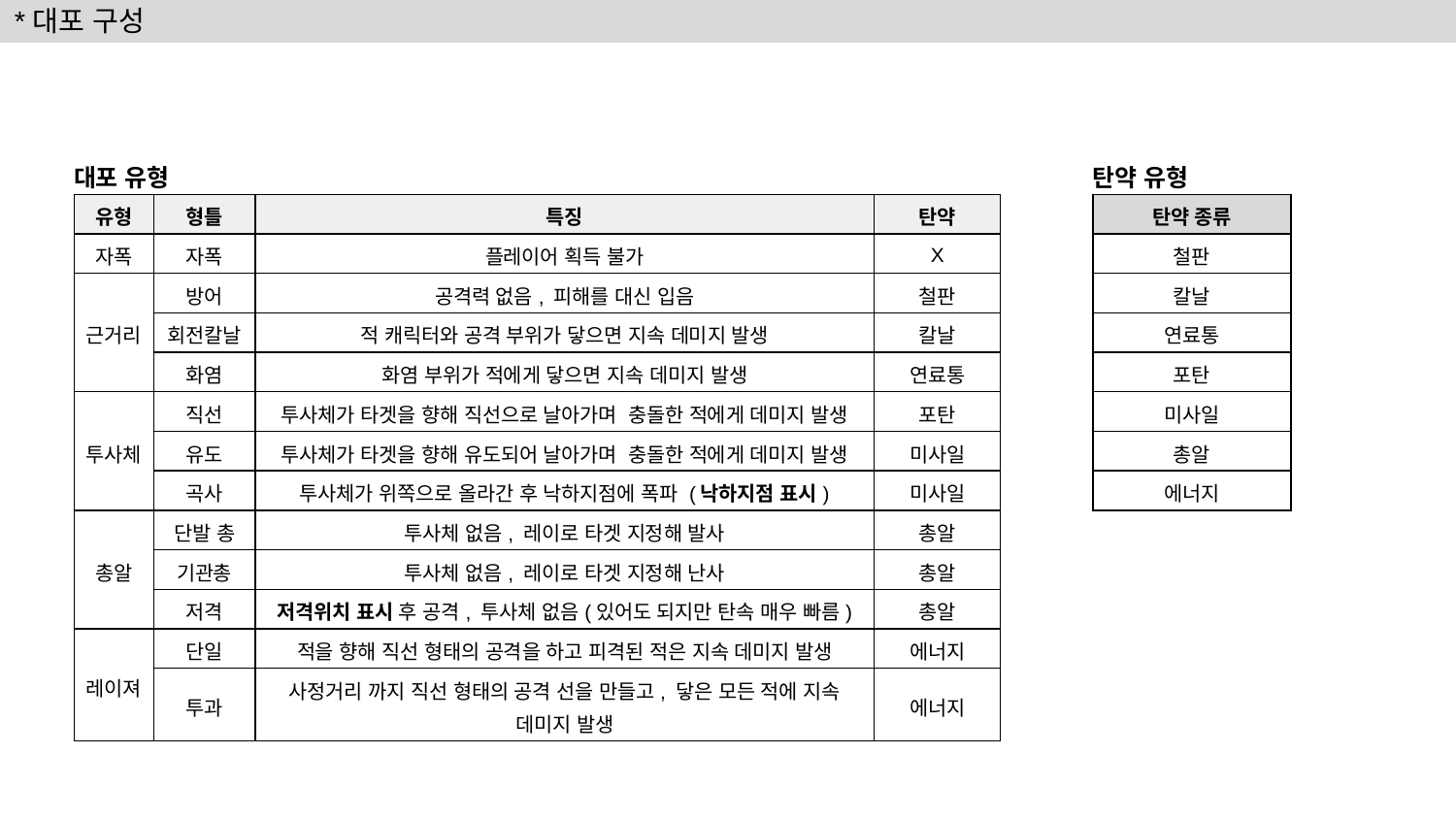

# *대포 구성
대포 유형
탄약 유형
| 유형 | 형틀 | 특징 | 탄약 |
| --- | --- | --- | --- |
| 자폭 | 자폭 | 플레이어 획득 불가 | X |
| 근거리 | 방어 | 공격력 없음, 피해를 대신 입음 | 철판 |
|  | 회전칼날 | 적 캐릭터와 공격 부위가 닿으면 지속 데미지 발생 | 칼날 |
|  | 화염 | 화염 부위가 적에게 닿으면 지속 데미지 발생 | 연료통 |
| 투사체 | 직선 | 투사체가 타겟을 향해 직선으로 날아가며 충돌한 적에게 데미지 발생 | 포탄 |
|  | 유도 | 투사체가 타겟을 향해 유도되어 날아가며 충돌한 적에게 데미지 발생 | 미사일 |
|  | 곡사 | 투사체가 위쪽으로 올라간 후 낙하지점에 폭파 (낙하지점 표시) | 미사일 |
| 총알 | 단발 총 | 투사체 없음, 레이로 타겟 지정해 발사 | 총알 |
|  | 기관총 | 투사체 없음, 레이로 타겟 지정해 난사 | 총알 |
|  | 저격 | 저격위치 표시 후 공격, 투사체 없음(있어도 되지만 탄속 매우 빠름) | 총알 |
| 레이져 | 단일 | 적을 향해 직선 형태의 공격을 하고 피격된 적은 지속 데미지 발생 | 에너지 |
|  | 투과 | 사정거리 까지 직선 형태의 공격 선을 만들고, 닿은 모든 적에 지속 데미지 발생 | 에너지 |
| 탄약 종류 |
| --- |
| 철판 |
| 칼날 |
| 연료통 |
| 포탄 |
| 미사일 |
| 총알 |
| 에너지 |